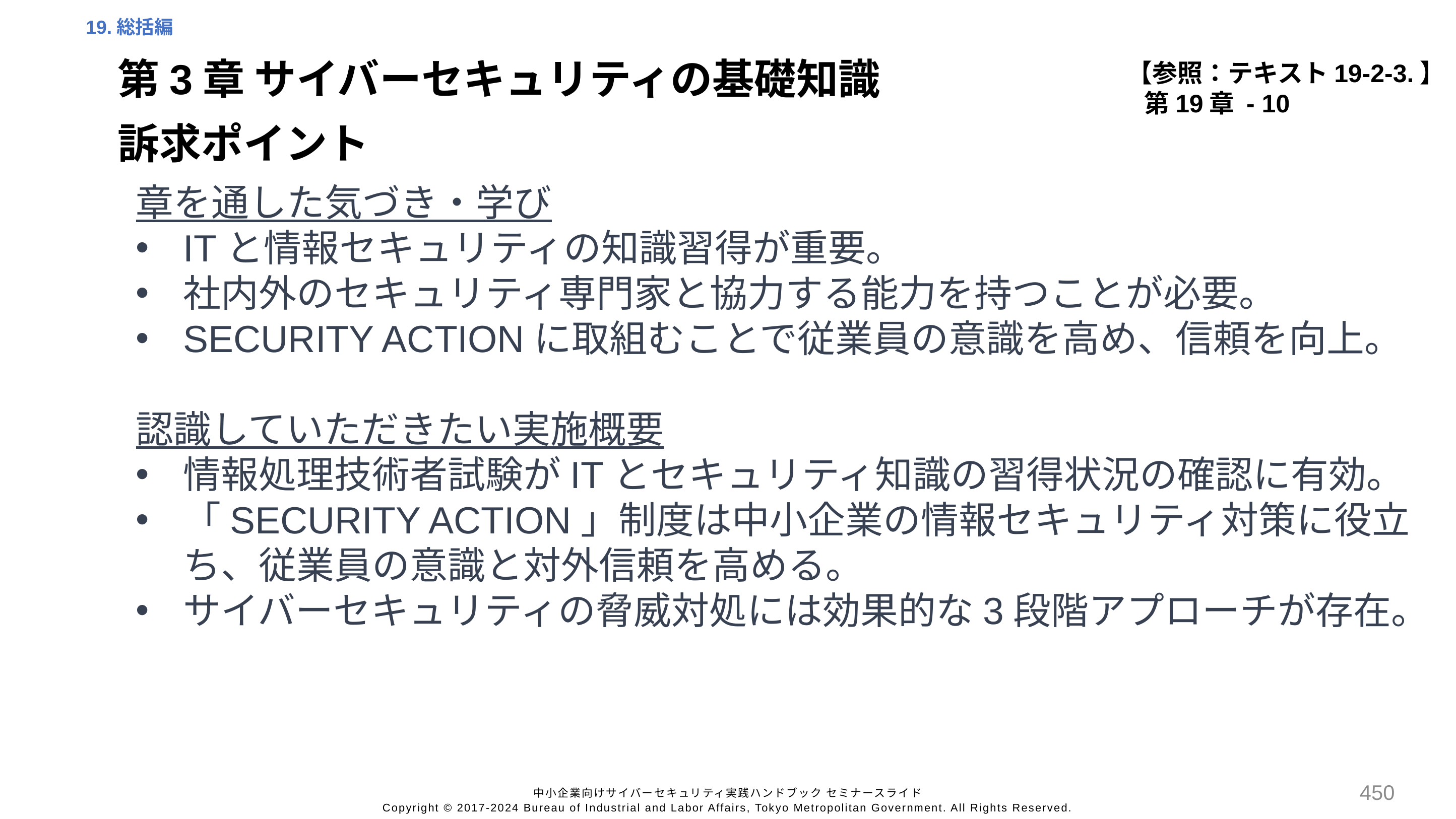

19.総括編
【参照：テキスト19-2-3.】
第19章 - 10
第3章 サイバーセキュリティの基礎知識
訴求ポイント
章を通した気づき・学び
ITと情報セキュリティの知識習得が重要。
社内外のセキュリティ専門家と協力する能力を持つことが必要。
SECURITY ACTIONに取組むことで従業員の意識を高め、信頼を向上。

認識していただきたい実施概要
情報処理技術者試験がITとセキュリティ知識の習得状況の確認に有効。
「SECURITY ACTION」制度は中小企業の情報セキュリティ対策に役立ち、従業員の意識と対外信頼を高める。
サイバーセキュリティの脅威対処には効果的な3段階アプローチが存在。

450